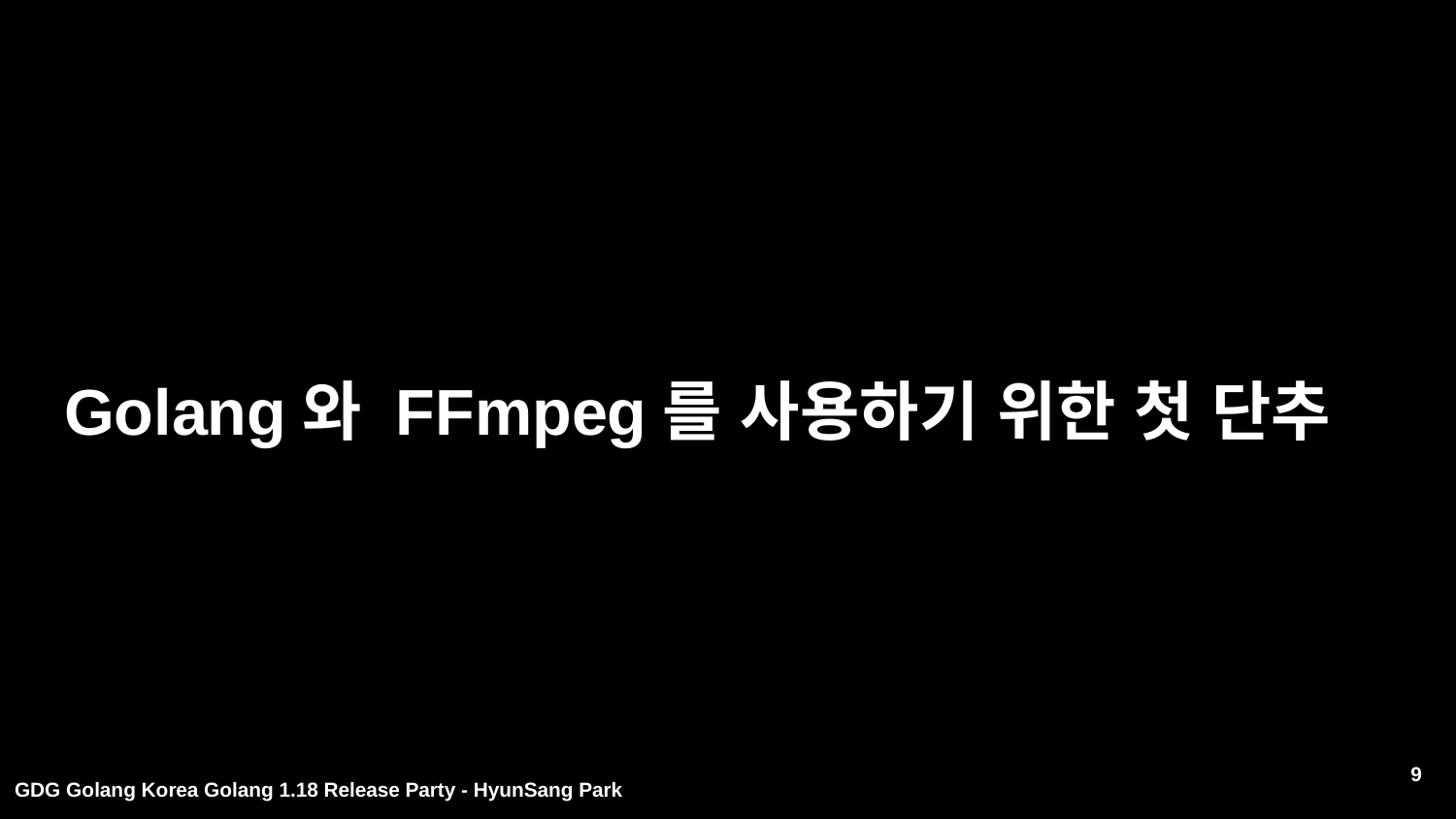

# Golang와 FFmpeg를 사용하기 위한 첫 단추
9
GDG Golang Korea Golang 1.18 Release Party - HyunSang Park